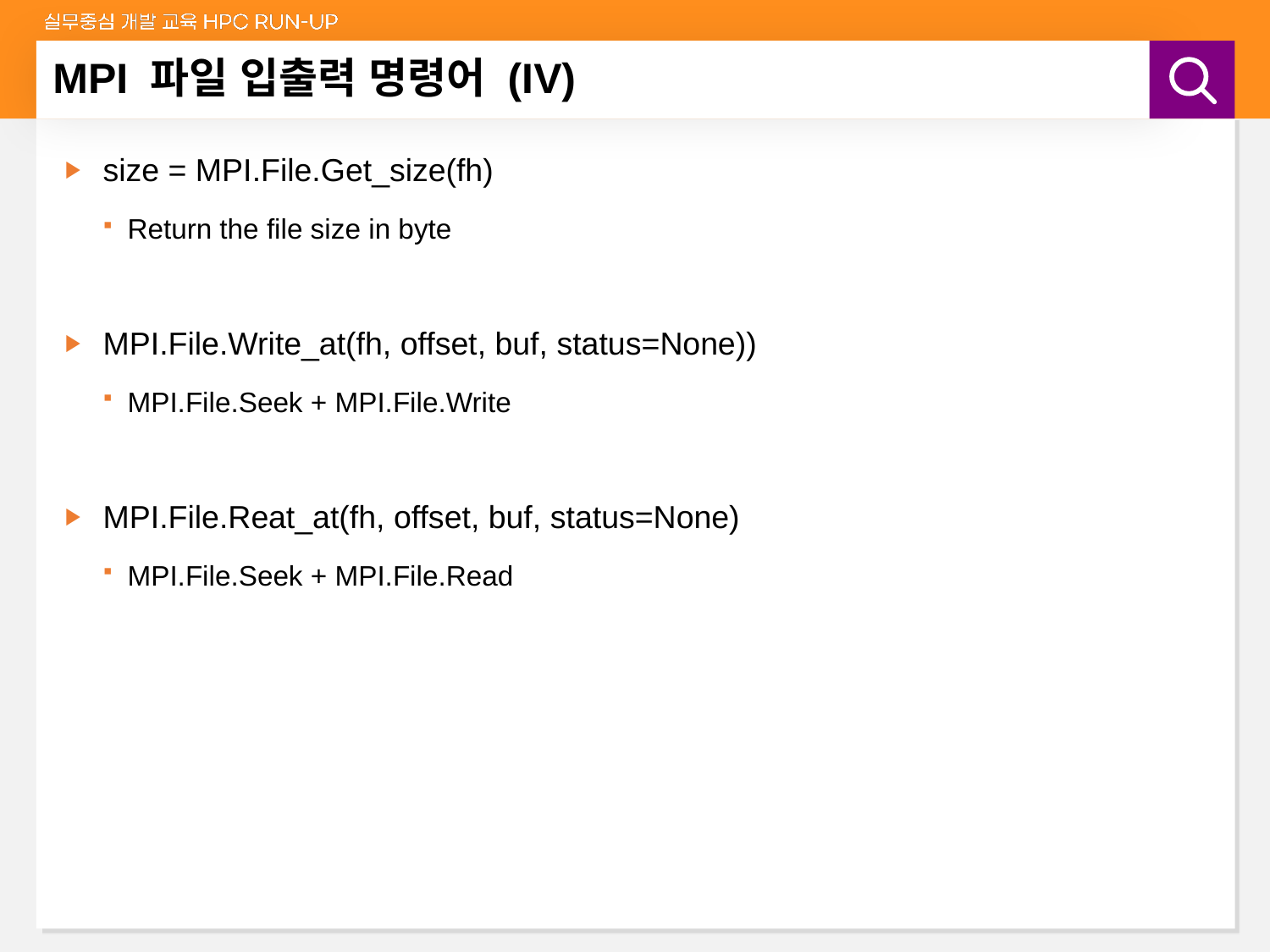

# MPI 파일 입출력 명령어 (IV)
size = MPI.File.Get_size(fh)
Return the file size in byte

MPI.File.Write_at(fh, offset, buf, status=None))
MPI.File.Seek + MPI.File.Write

MPI.File.Reat_at(fh, offset, buf, status=None)
MPI.File.Seek + MPI.File.Read